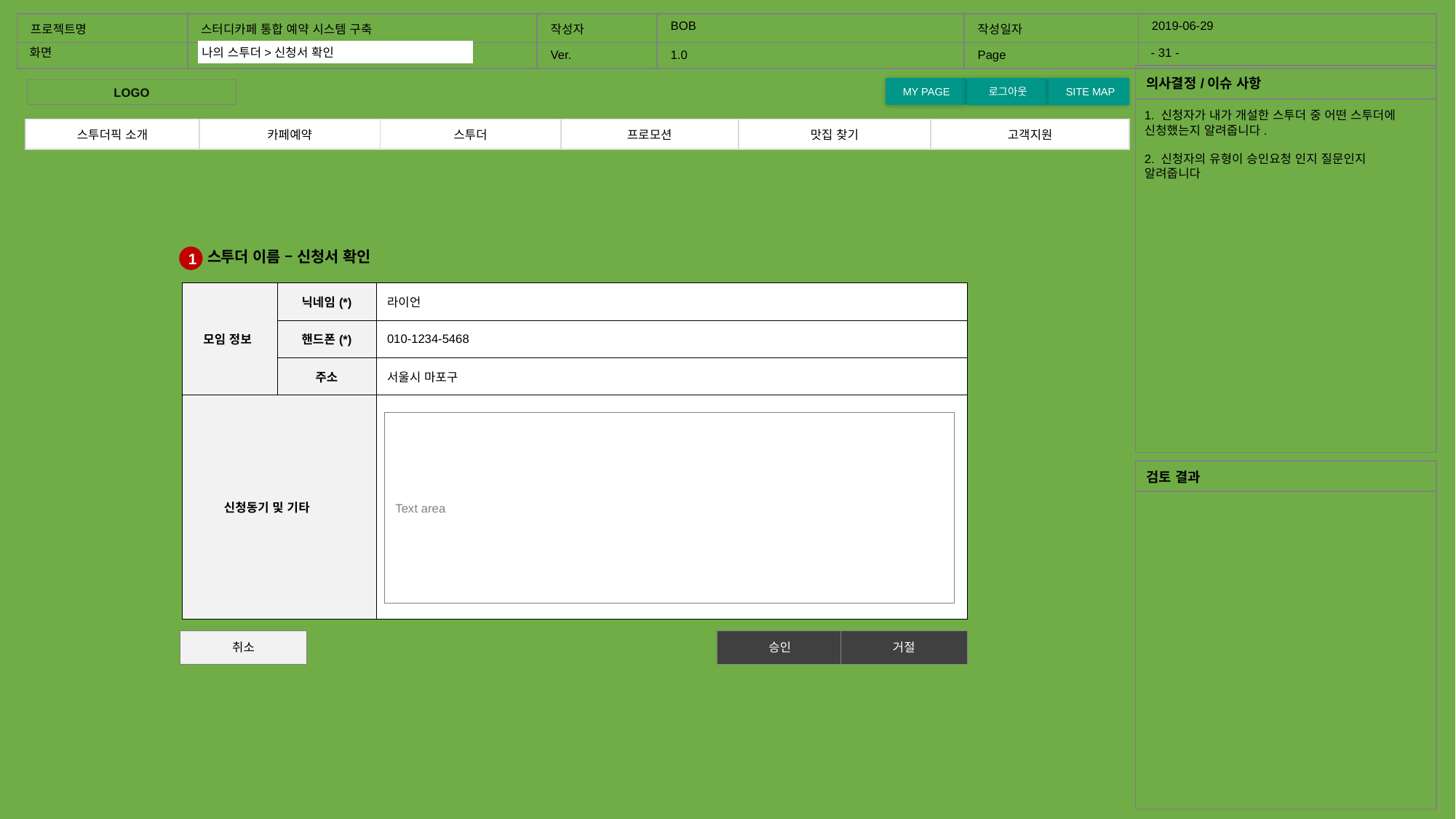

| 프로젝트명 | 스터디카페 통합 예약 시스템 구축 | 작성자 | BOB | 작성일자 | 2019-06-29 |
| --- | --- | --- | --- | --- | --- |
|  |  | Ver. | 1.0 | Page |  |
화면
- 31 -

홈화면
나의 스투더>신청서 확인
| 의사결정/이슈 사항 |
| --- |
|  |
MY PAGE
로그아웃
 SITE MAP
LOGO
1. 신청자가 내가 개설한 스투더 중 어떤 스투더에 신청했는지 알려줍니다.

2. 신청자의 유형이 승인요청 인지 질문인지
알려줍니다

| 스투더픽 소개 | 카페예약 | 스투더 | 프로모션 | 맛집 찾기 | 고객지원 |
| --- | --- | --- | --- | --- | --- |
스투더 이름 – 신청서 확인
1
| 모임 정보 | 닉네임(\*) | 라이언 |
| --- | --- | --- |
|  | 핸드폰(\*) | 010-1234-5468 |
|  | 주소 | 서울시 마포구 |
| 신청동기 및 기타 |  |  |
Text area
| 검토 결과 |
| --- |
|  |
취소
승인
거절